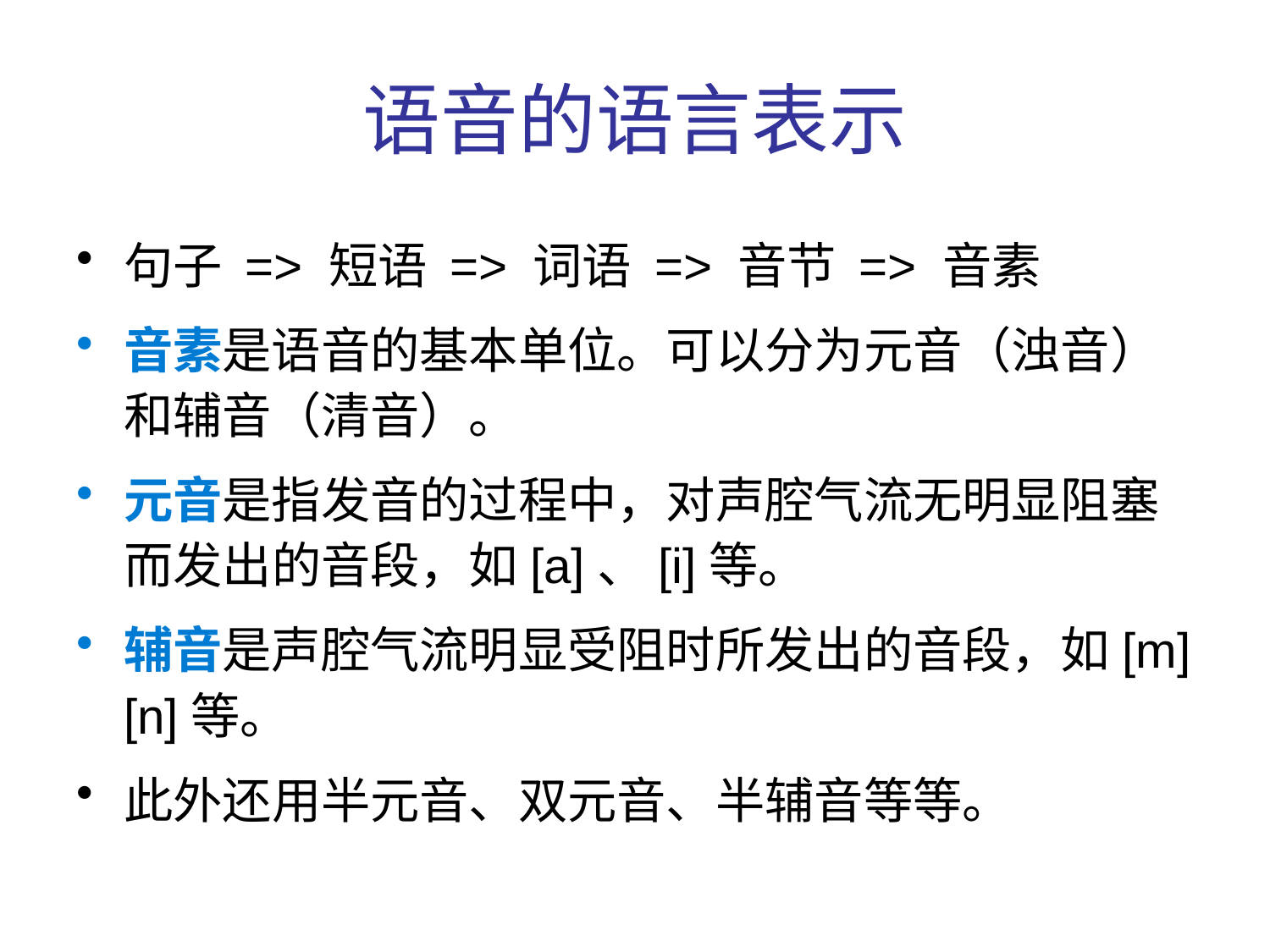

# 语音的语言表示
句子 => 短语 => 词语 => 音节 => 音素
音素是语音的基本单位。可以分为元音（浊音）和辅音（清音）。
元音是指发音的过程中，对声腔气流无明显阻塞而发出的音段，如[a]、[i]等。
辅音是声腔气流明显受阻时所发出的音段，如[m][n]等。
此外还用半元音、双元音、半辅音等等。